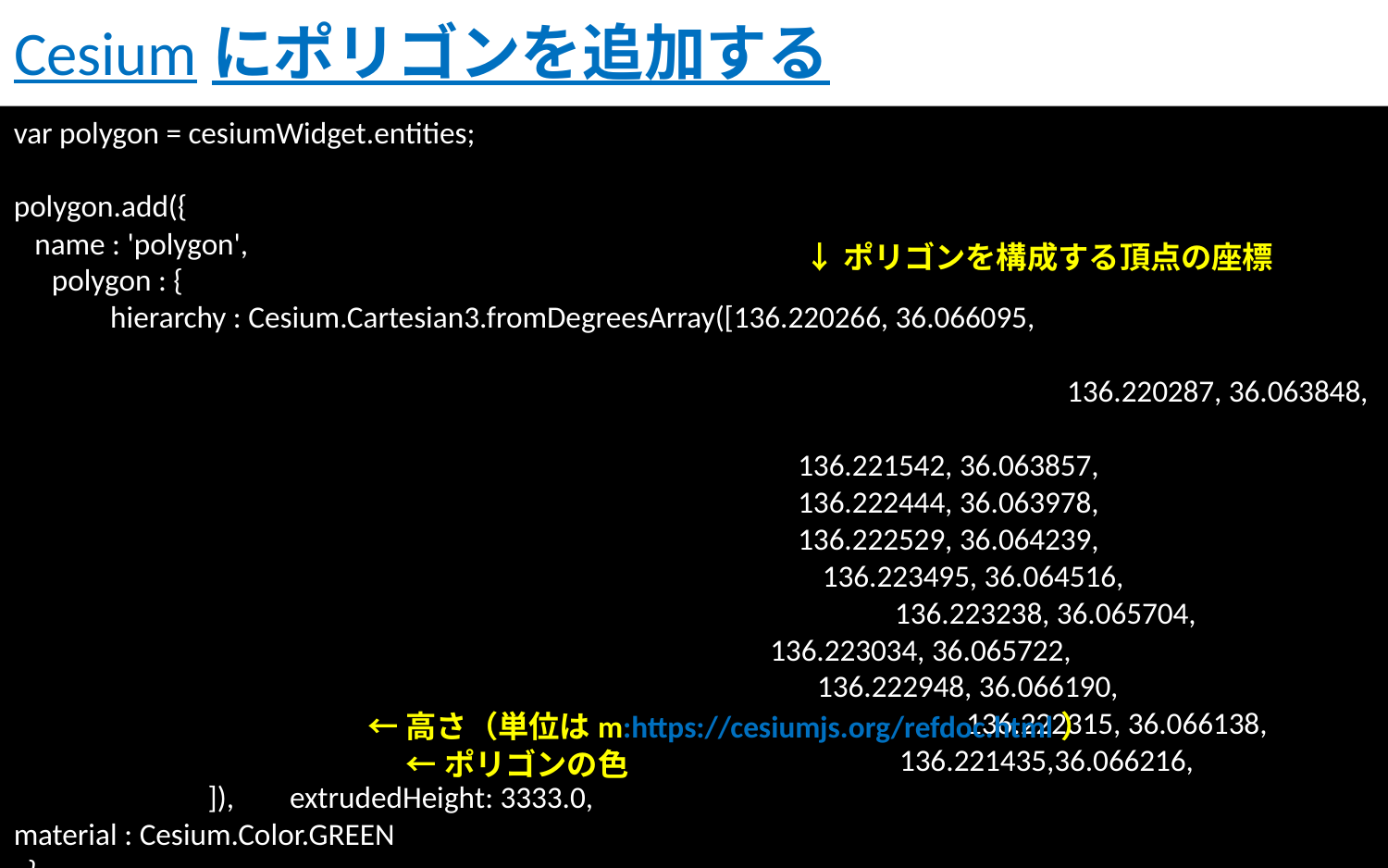

# Cesiumにポリゴンを追加する
var polygon = cesiumWidget.entities;

polygon.add({
   name : 'polygon',
　polygon : {
　　    hierarchy : Cesium.Cartesian3.fromDegreesArray([136.220266, 36.066095,
　　　　　　　　　　　　　　　　　　　　　　　　　　　　　　　　　　136.220287, 36.063848,
		 	                                                     136.221542, 36.063857,
			                                                     136.222444, 36.063978,
			                                                     136.222529, 36.064239,
			                                                  　136.223495, 36.064516,                                                        						       136.223238, 36.065704,
		                                                                     136.223034, 36.065722,
 		　　　　                                                         136.222948, 36.066190,                                                      				　　　　　　　　　　　　   136.222315, 36.066138,
　　　                                       　　　　　　　　	　　　　　　136.221435,36.066216,                                                      ]),        extrudedHeight: 3333.0,
material : Cesium.Color.GREEN
  }
});
↓ポリゴンを構成する頂点の座標
←高さ（単位はm:https://cesiumjs.org/refdoc.html）
←ポリゴンの色